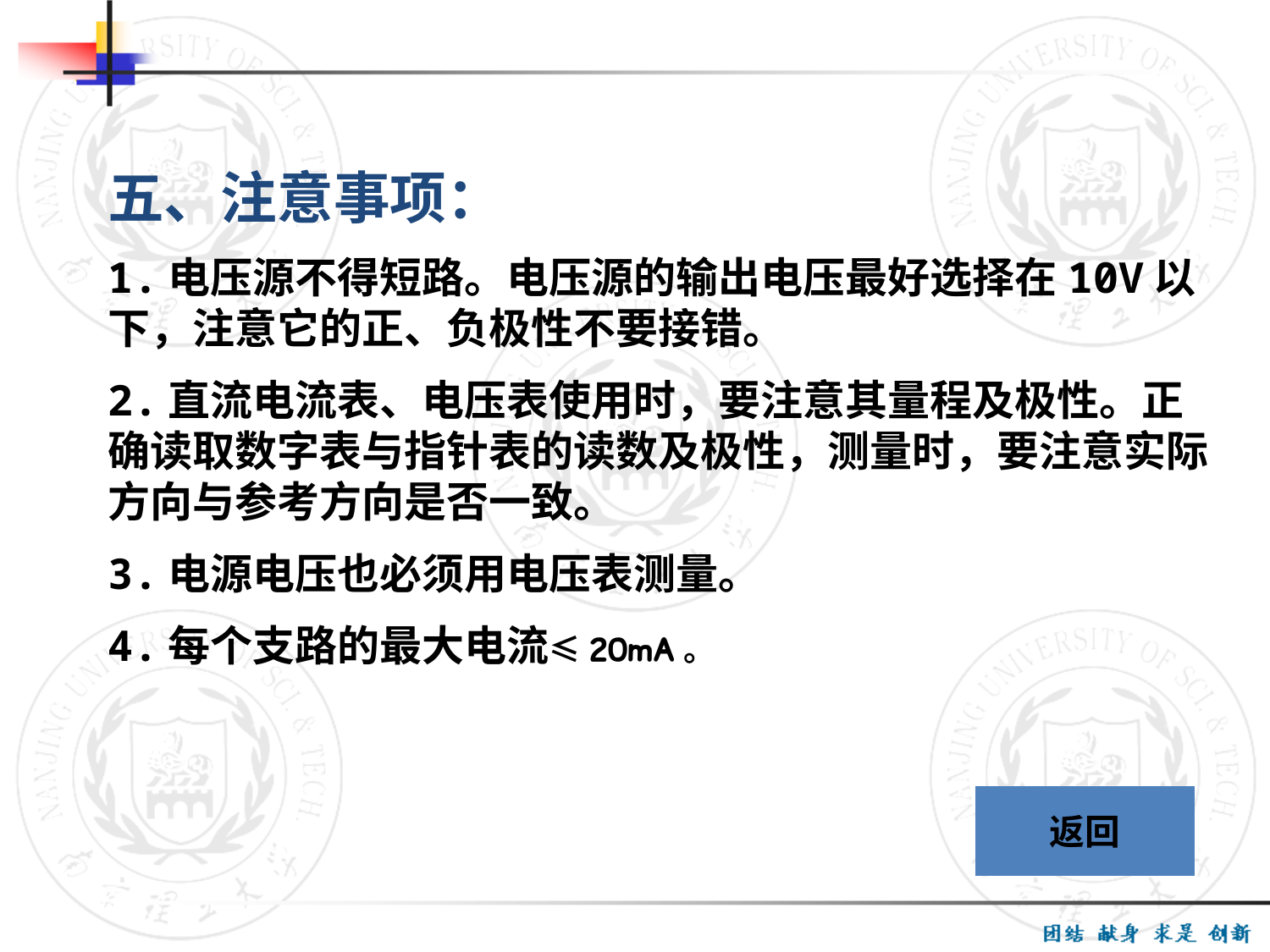

五、注意事项：
1.电压源不得短路。电压源的输出电压最好选择在10V以下，注意它的正、负极性不要接错。
2.直流电流表、电压表使用时，要注意其量程及极性。正确读取数字表与指针表的读数及极性，测量时，要注意实际方向与参考方向是否一致。
3.电源电压也必须用电压表测量。
4.每个支路的最大电流≤20mA。
返回